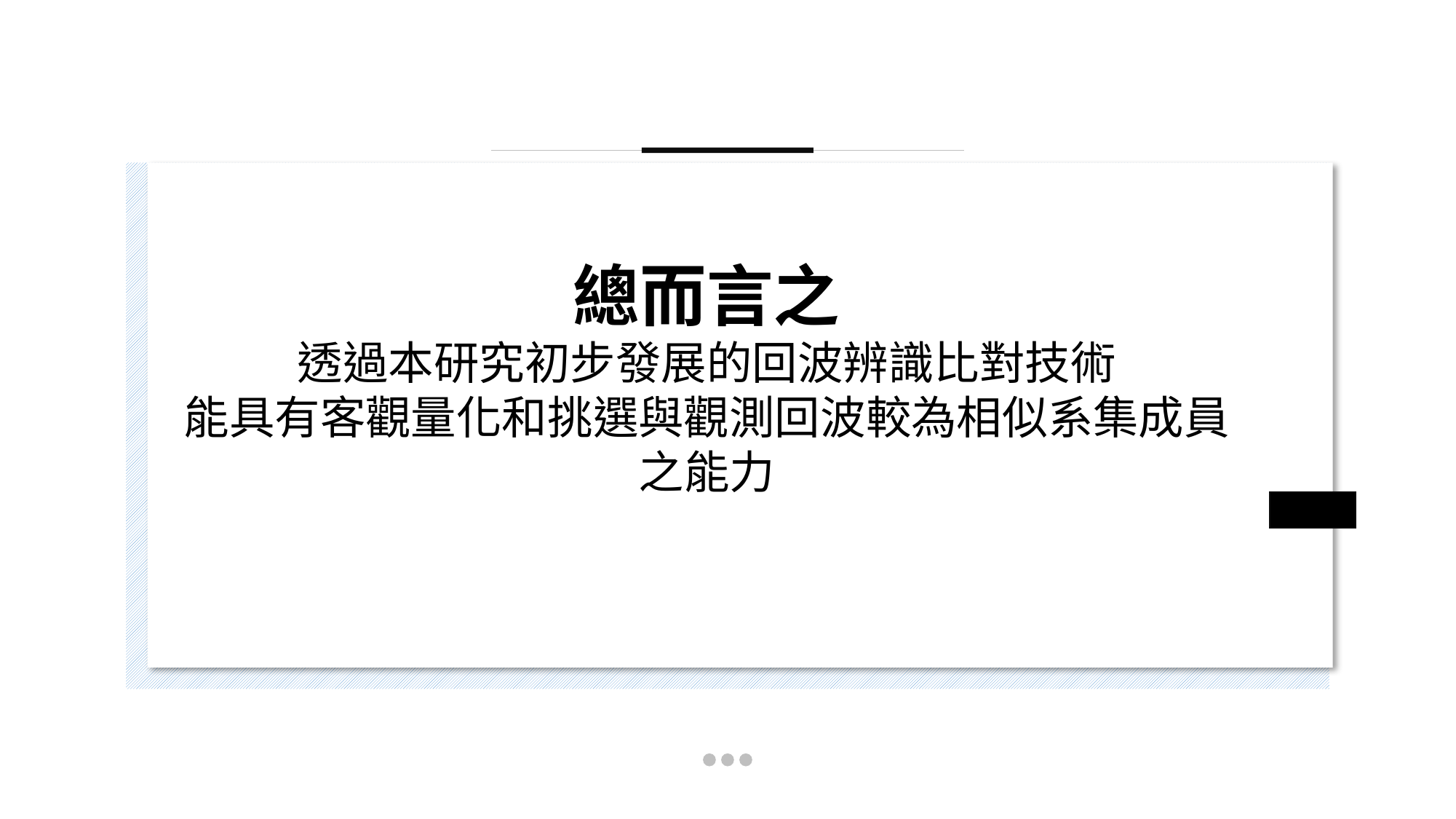

總而言之
透過本研究初步發展的回波辨識比對技術
能具有客觀量化和挑選與觀測回波較為相似系集成員之能力